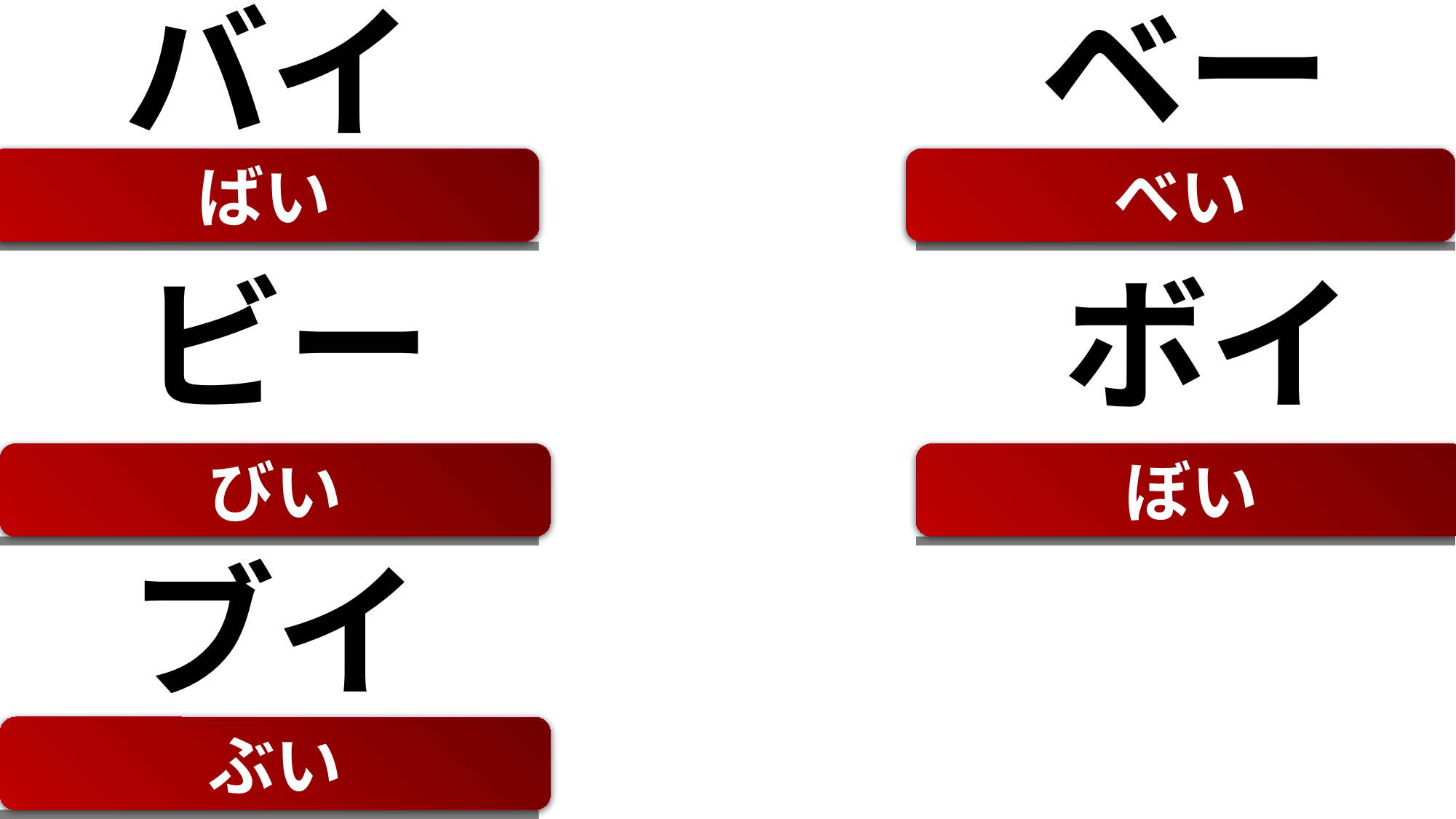

ベー
バイ
ばい
べい

ビー
ボイ
びい
ぼい

ブイ
ぶい